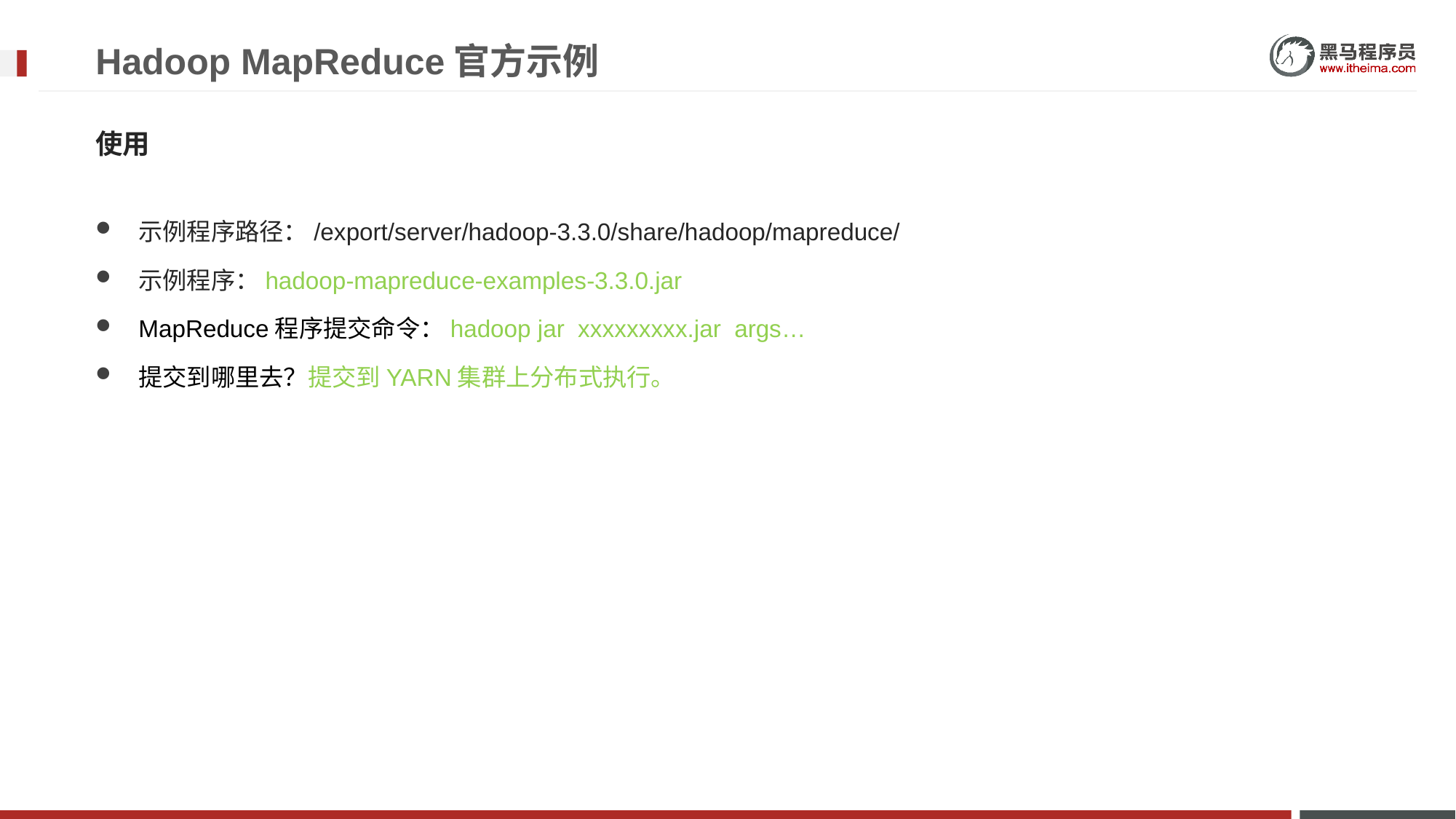

# Hadoop MapReduce官方示例
使用
示例程序路径：/export/server/hadoop-3.3.0/share/hadoop/mapreduce/
示例程序：hadoop-mapreduce-examples-3.3.0.jar
MapReduce程序提交命令：hadoop jar  xxxxxxxxx.jar  args…
提交到哪里去？提交到YARN集群上分布式执行。